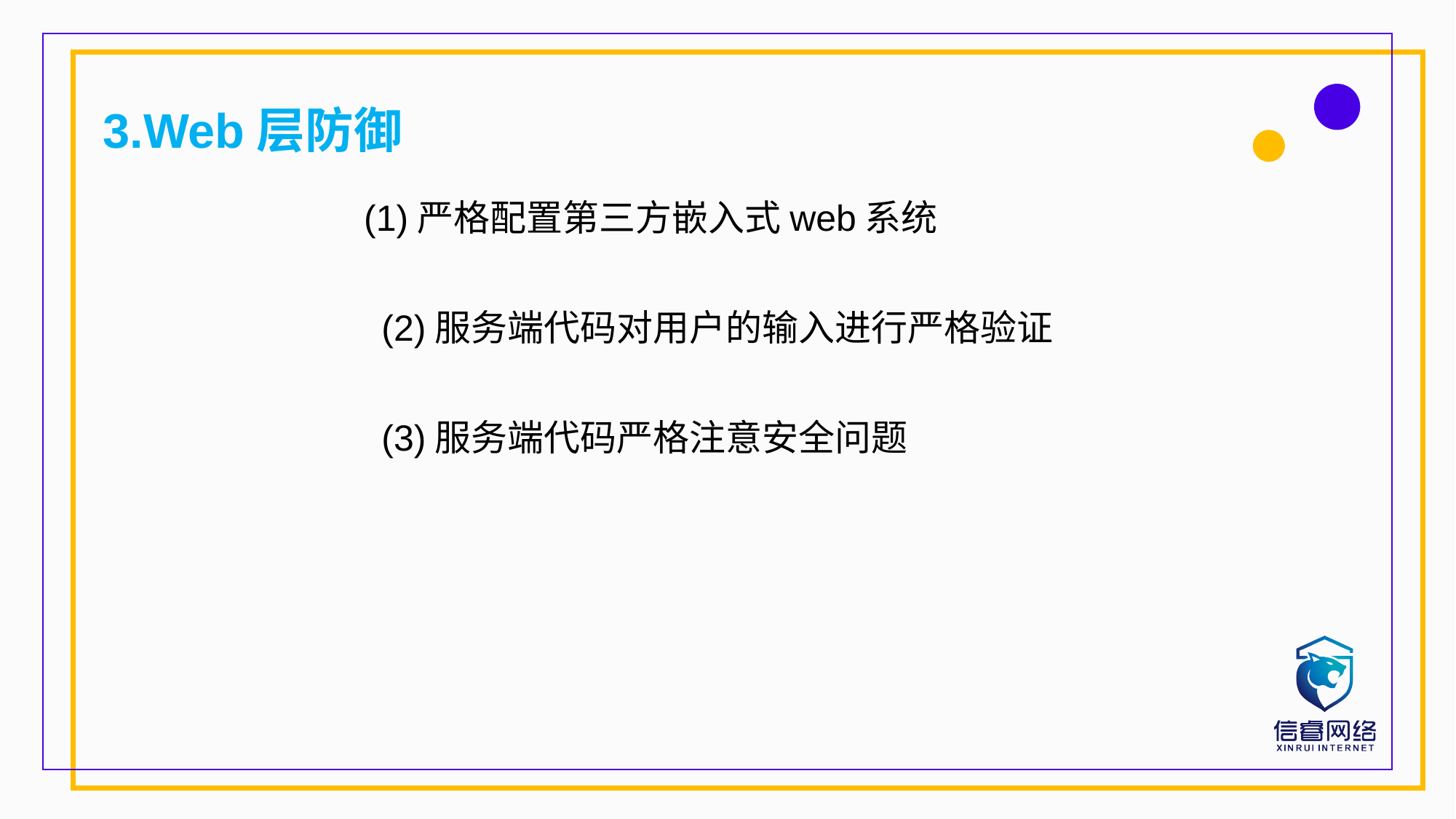

3.Web层防御

(1)严格配置第三方嵌入式web系统
(2)服务端代码对用户的输入进行严格验证
(3)服务端代码严格注意安全问题